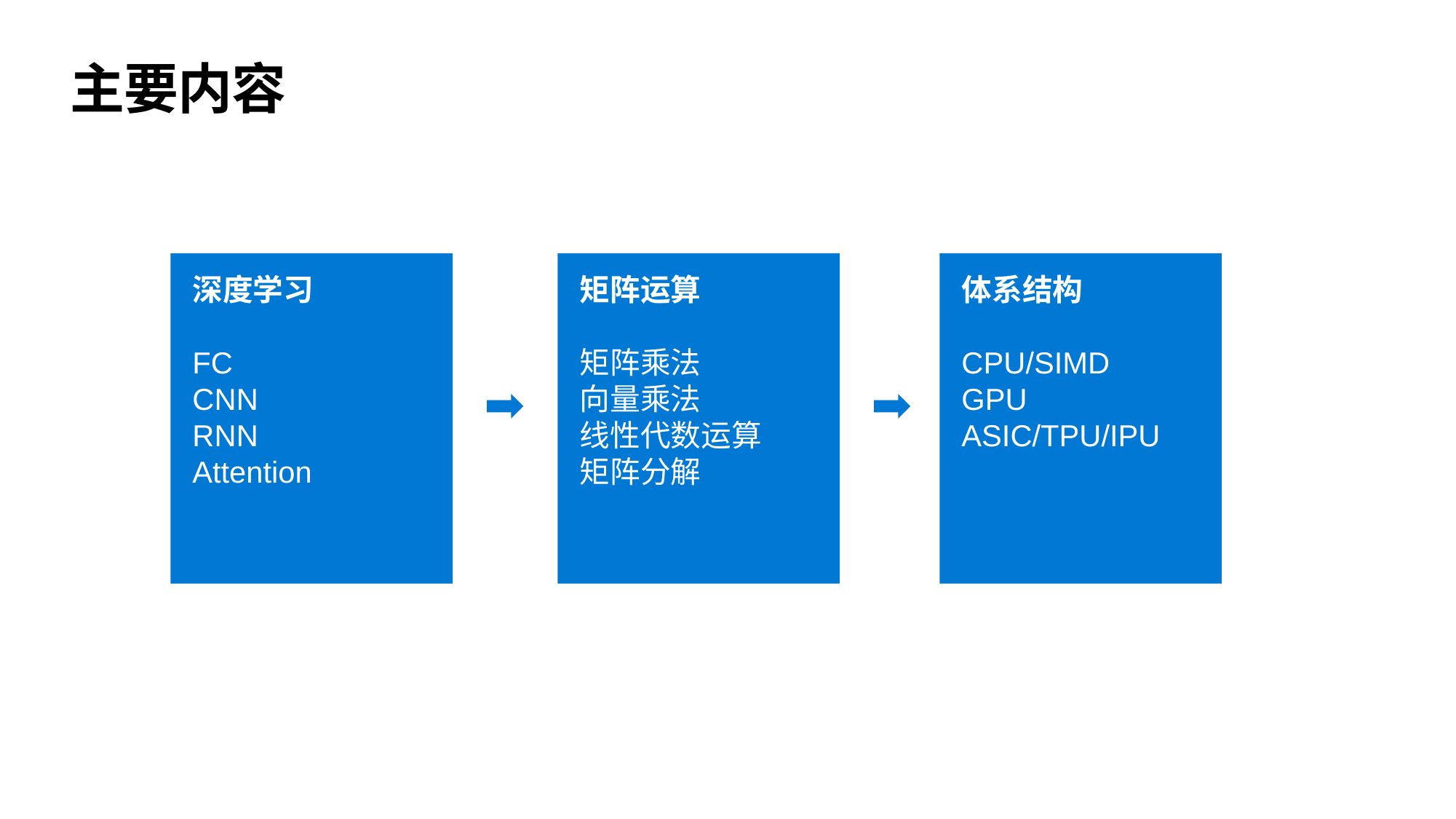

# 主要内容
深度学习

FC
CNN
RNN
Attention
矩阵运算

矩阵乘法
向量乘法
线性代数运算
矩阵分解
体系结构

CPU/SIMD
GPU
ASIC/TPU/IPU